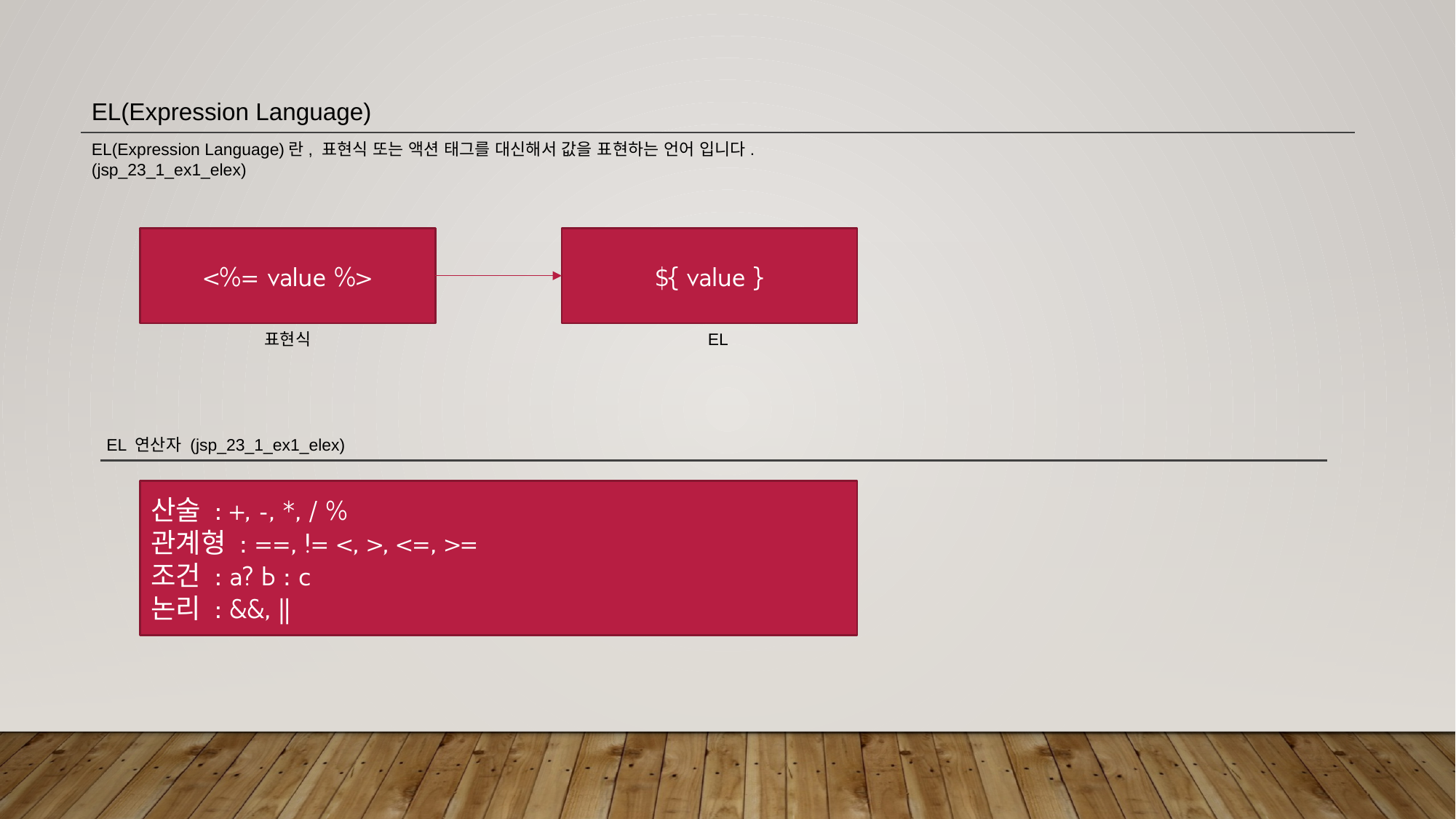

EL(Expression Language)
EL(Expression Language)란, 표현식 또는 액션 태그를 대신해서 값을 표현하는 언어 입니다.
(jsp_23_1_ex1_elex)
<%= value %>
${ value }
표현식
EL
EL 연산자 (jsp_23_1_ex1_elex)
산술 : +, -, *, / %
관계형 : ==, != <, >, <=, >=
조건 : a? b : c
논리 : &&, ||